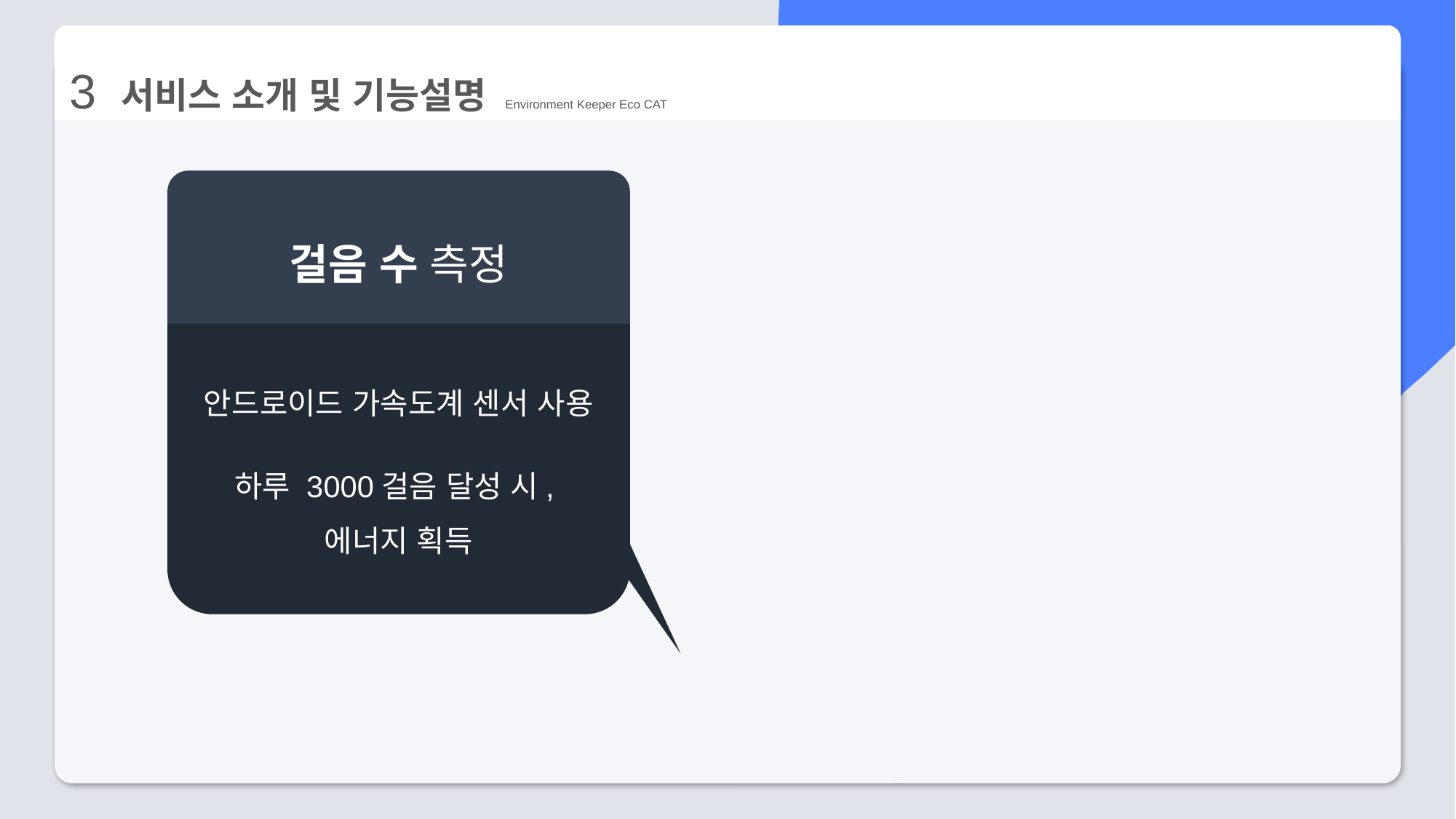

3 서비스 소개 및 기능설명 Environment Keeper Eco CAT

걸음 수 측정
안드로이드 가속도계 센서 사용

하루 3000걸음 달성 시,
에너지 획득